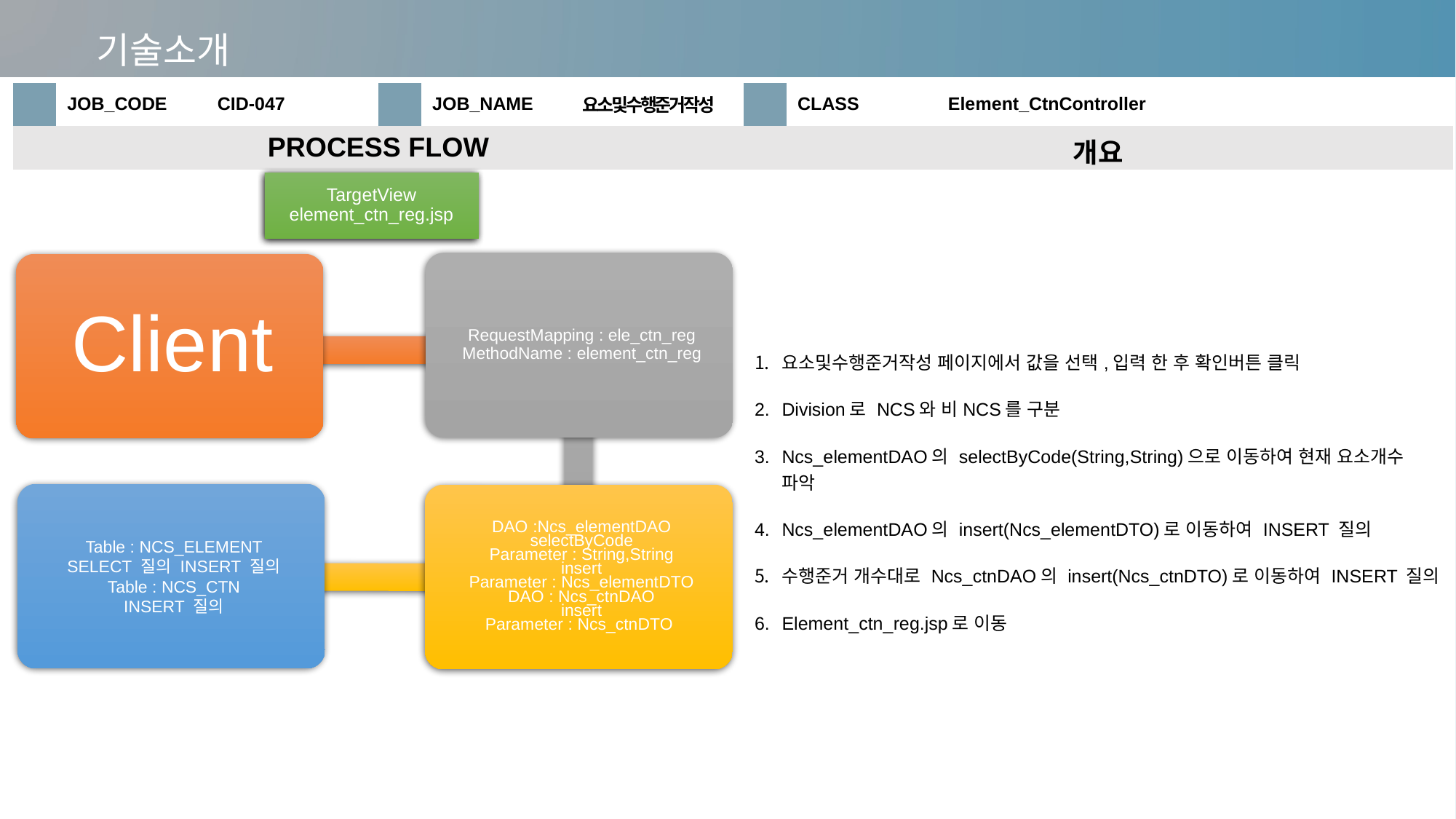

기술소개

|  | JOB\_CODE | CID-047 |  | JOB\_NAME | 요소및수행준거작성 |  | CLASS | Element\_CtnController |
| --- | --- | --- | --- | --- | --- | --- | --- | --- |
| PROCESS FLOW |  |  |  |  |  | 개요 |  |  |
|  |  |  |  |  |  | 요소및수행준거작성 페이지에서 값을 선택,입력 한 후 확인버튼 클릭 Division로 NCS와 비NCS를 구분 Ncs\_elementDAO의 selectByCode(String,String)으로 이동하여 현재 요소개수 파악 Ncs\_elementDAO의 insert(Ncs\_elementDTO)로 이동하여 INSERT 질의 수행준거 개수대로 Ncs\_ctnDAO의 insert(Ncs\_ctnDTO)로 이동하여 INSERT 질의 Element\_ctn\_reg.jsp로 이동 |  |  |

TargetView
element_ctn_reg.jsp
Client
RequestMapping : ele_ctn_reg
MethodName : element_ctn_reg
DAO :Ncs_elementDAO
selectByCode
Parameter : String,String
insert
Parameter : Ncs_elementDTO
DAO : Ncs_ctnDAO
insert
Parameter : Ncs_ctnDTO
Table : NCS_ELEMENT
SELECT 질의 INSERT 질의
Table : NCS_CTN
INSERT 질의